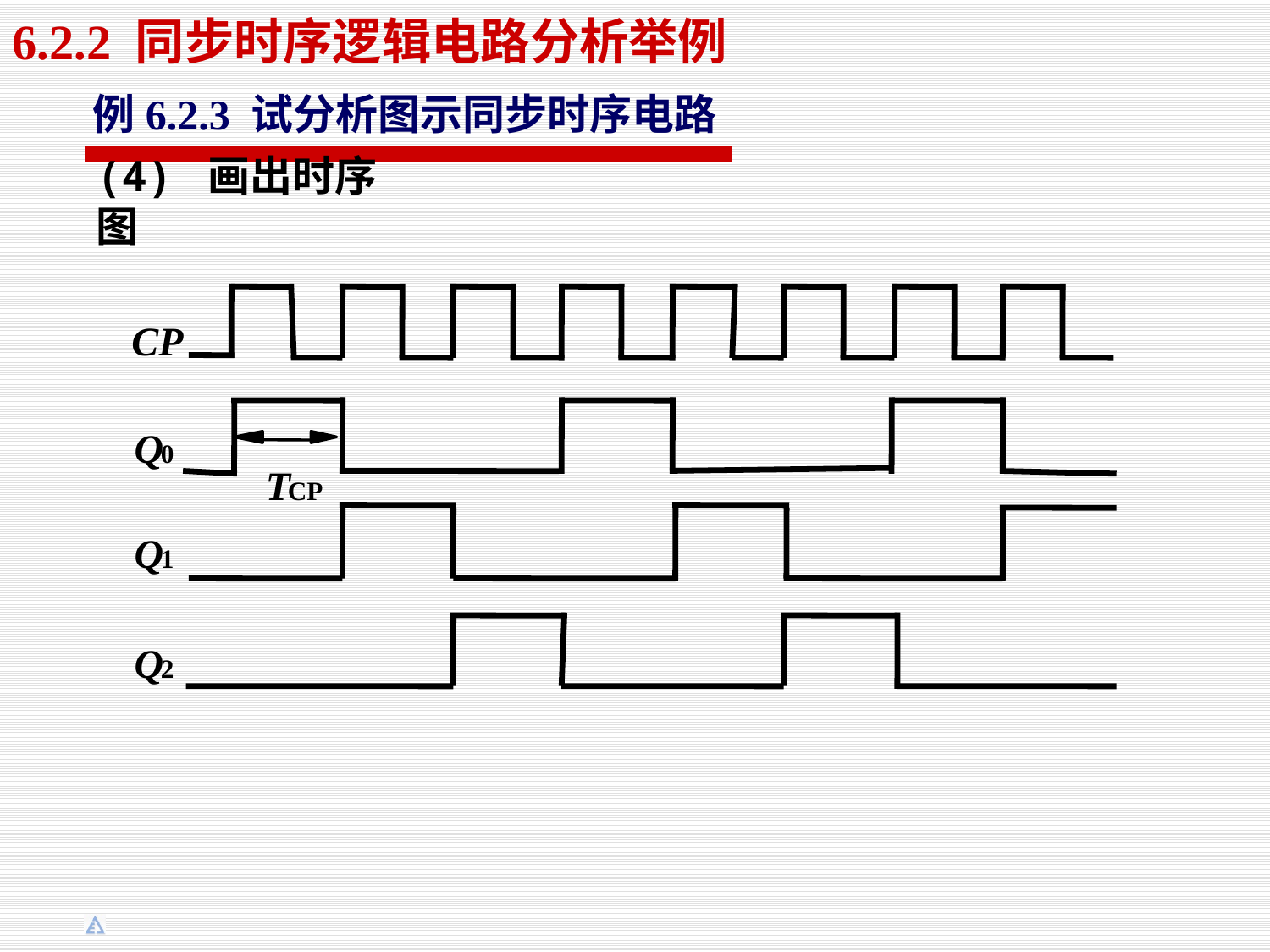

6.2.2 同步时序逻辑电路分析举例
例6.2.3 试分析图示同步时序电路
(4) 画出时序图

CP

Q

0

T

CP

Q

1

Q

2